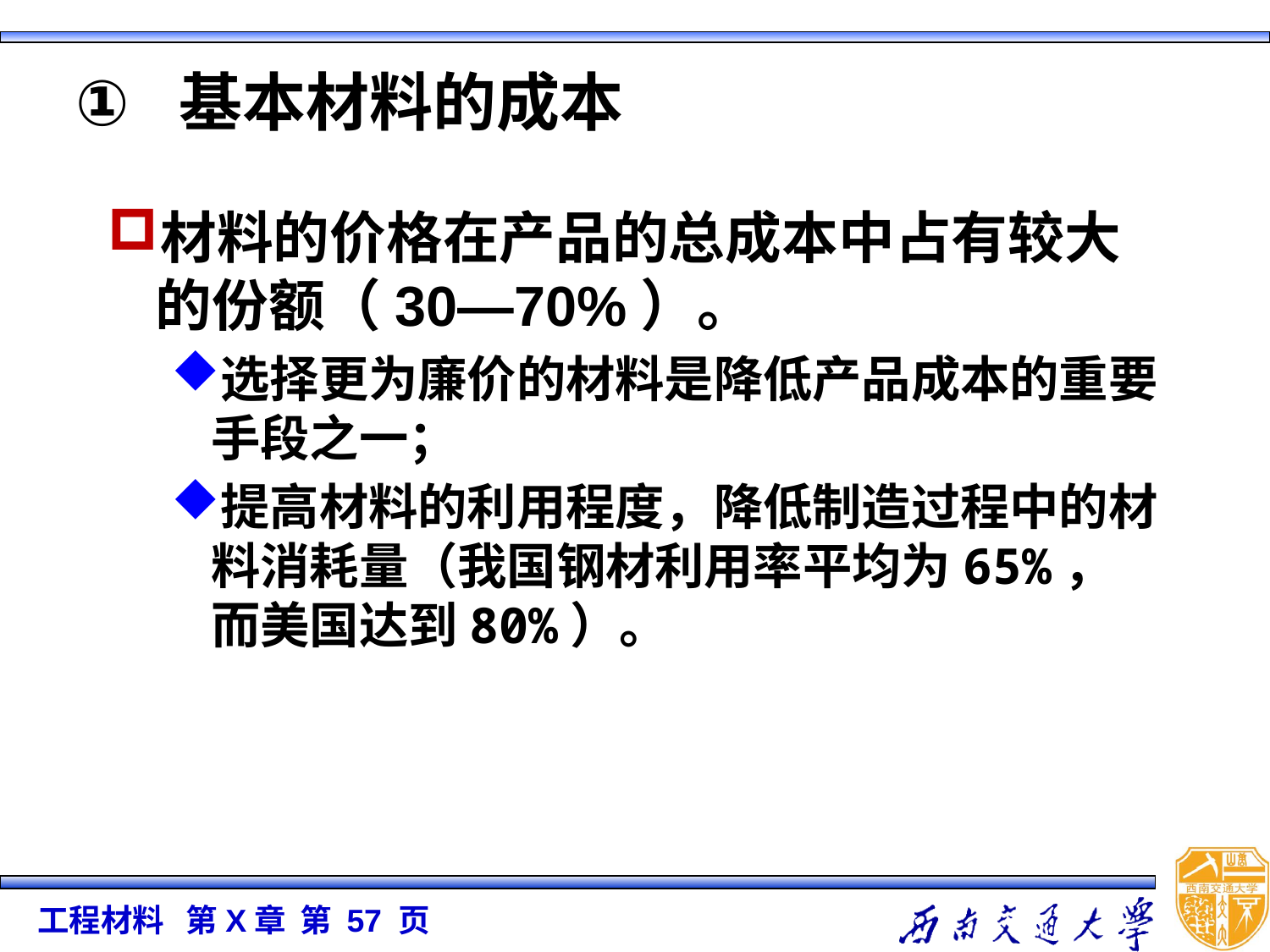

# 基本材料的成本
材料的价格在产品的总成本中占有较大的份额（30—70%）。
选择更为廉价的材料是降低产品成本的重要手段之一；
提高材料的利用程度，降低制造过程中的材料消耗量（我国钢材利用率平均为65%，而美国达到80%）。